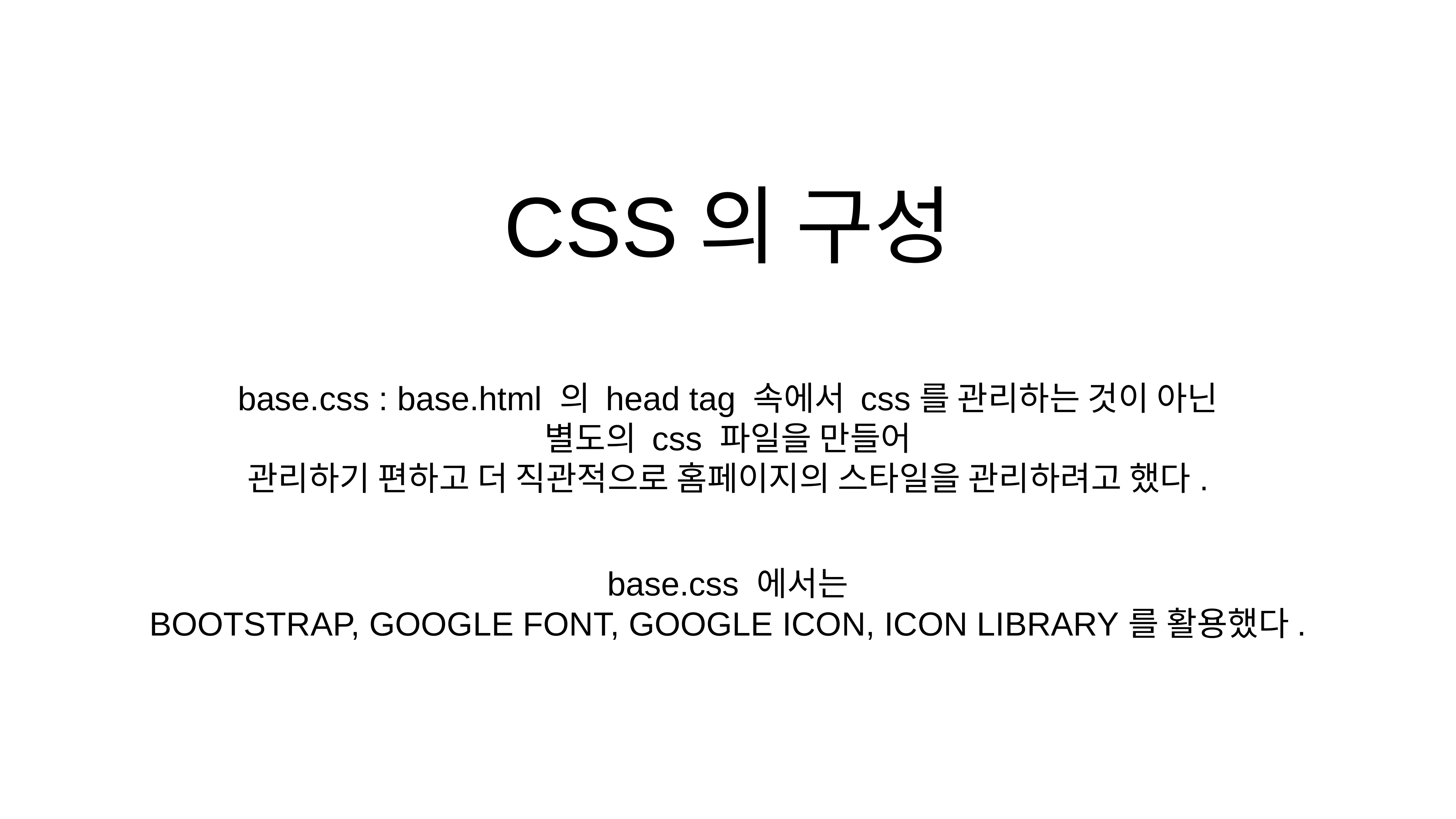

# CSS의 구성
base.css : base.html 의 head tag 속에서 css를 관리하는 것이 아닌
별도의 css 파일을 만들어
관리하기 편하고 더 직관적으로 홈페이지의 스타일을 관리하려고 했다.
base.css 에서는
BOOTSTRAP, GOOGLE FONT, GOOGLE ICON, ICON LIBRARY를 활용했다.
5